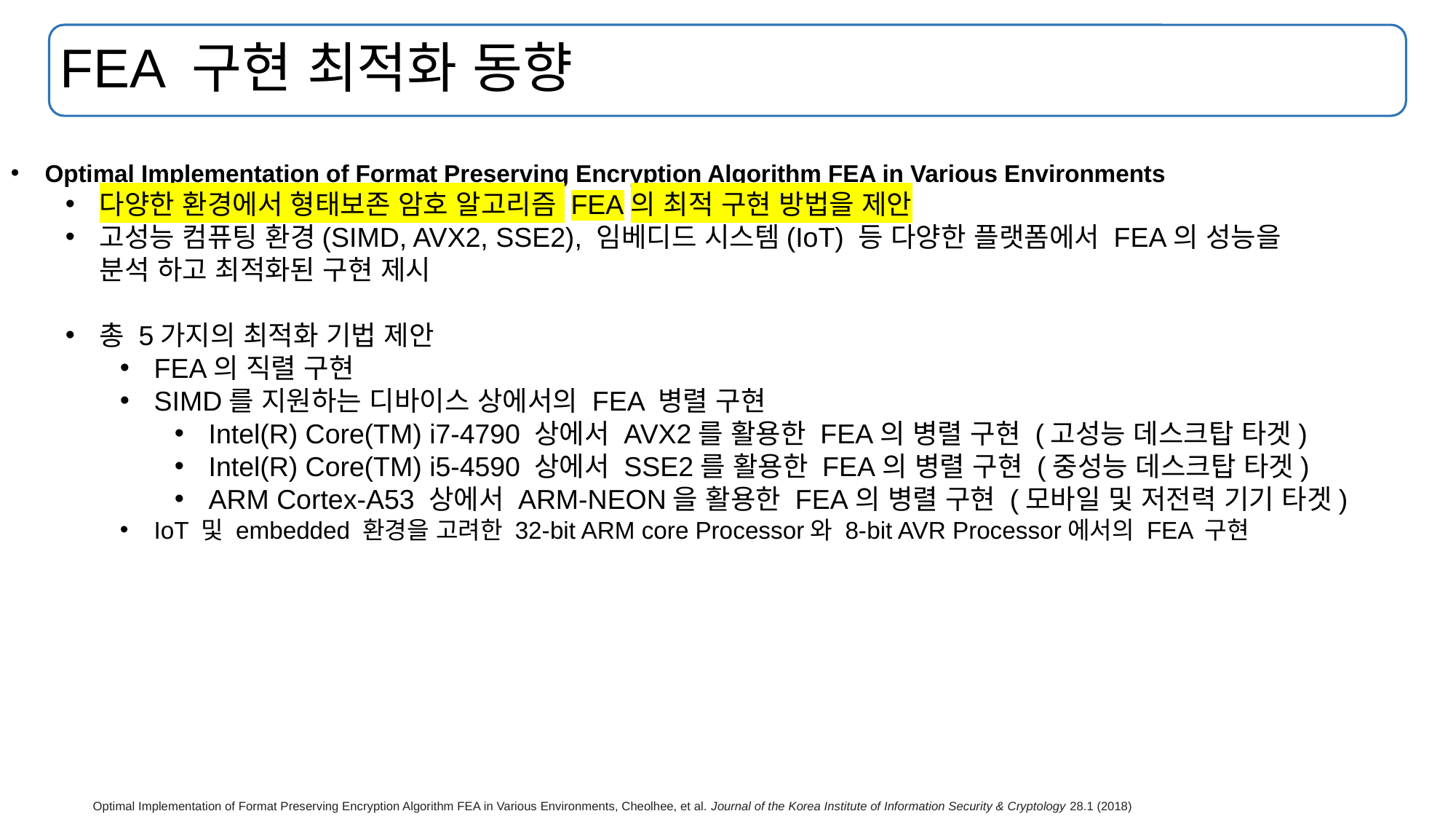

# FEA 구현 최적화 동향
Optimal Implementation of Format Preserving Encryption Algorithm FEA in Various Environments
다양한 환경에서 형태보존 암호 알고리즘 FEA의 최적 구현 방법을 제안
고성능 컴퓨팅 환경(SIMD, AVX2, SSE2), 임베디드 시스템(IoT) 등 다양한 플랫폼에서 FEA의 성능을
분석 하고 최적화된 구현 제시

총 5가지의 최적화 기법 제안
FEA의 직렬 구현
SIMD를 지원하는 디바이스 상에서의 FEA 병렬 구현
Intel(R) Core(TM) i7-4790 상에서 AVX2를 활용한 FEA의 병렬 구현 (고성능 데스크탑 타겟)
Intel(R) Core(TM) i5-4590 상에서 SSE2를 활용한 FEA의 병렬 구현 (중성능 데스크탑 타겟)
ARM Cortex-A53 상에서 ARM-NEON을 활용한 FEA의 병렬 구현 (모바일 및 저전력 기기 타겟)
IoT 및 embedded 환경을 고려한 32-bit ARM core Processor와 8-bit AVR Processor에서의 FEA 구현
Optimal Implementation of Format Preserving Encryption Algorithm FEA in Various Environments, Cheolhee, et al. Journal of the Korea Institute of Information Security & Cryptology 28.1 (2018)